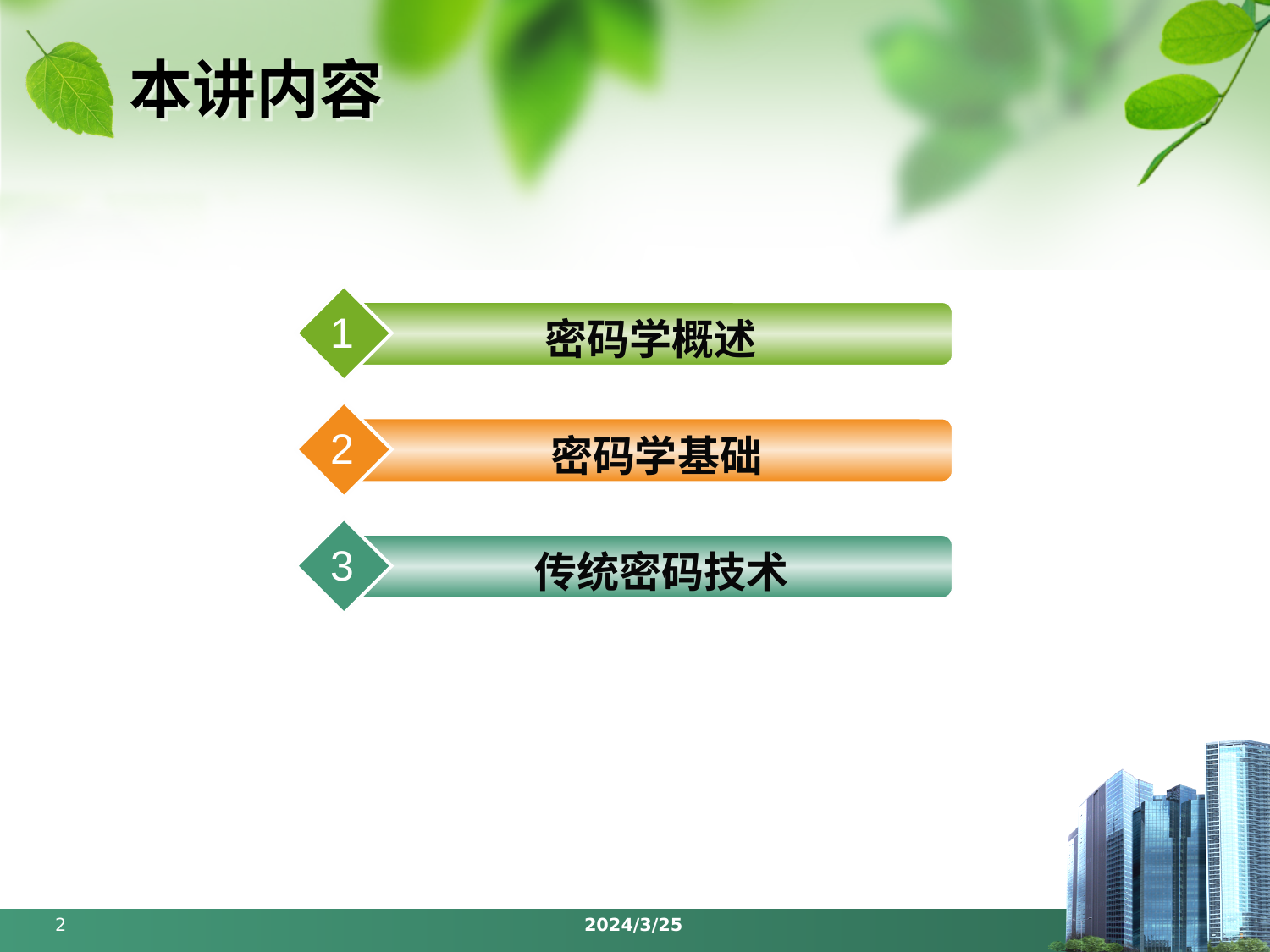

# 本讲内容

1

密码学概述

2

密码学基础

3

传统密码技术
2
2024/3/25